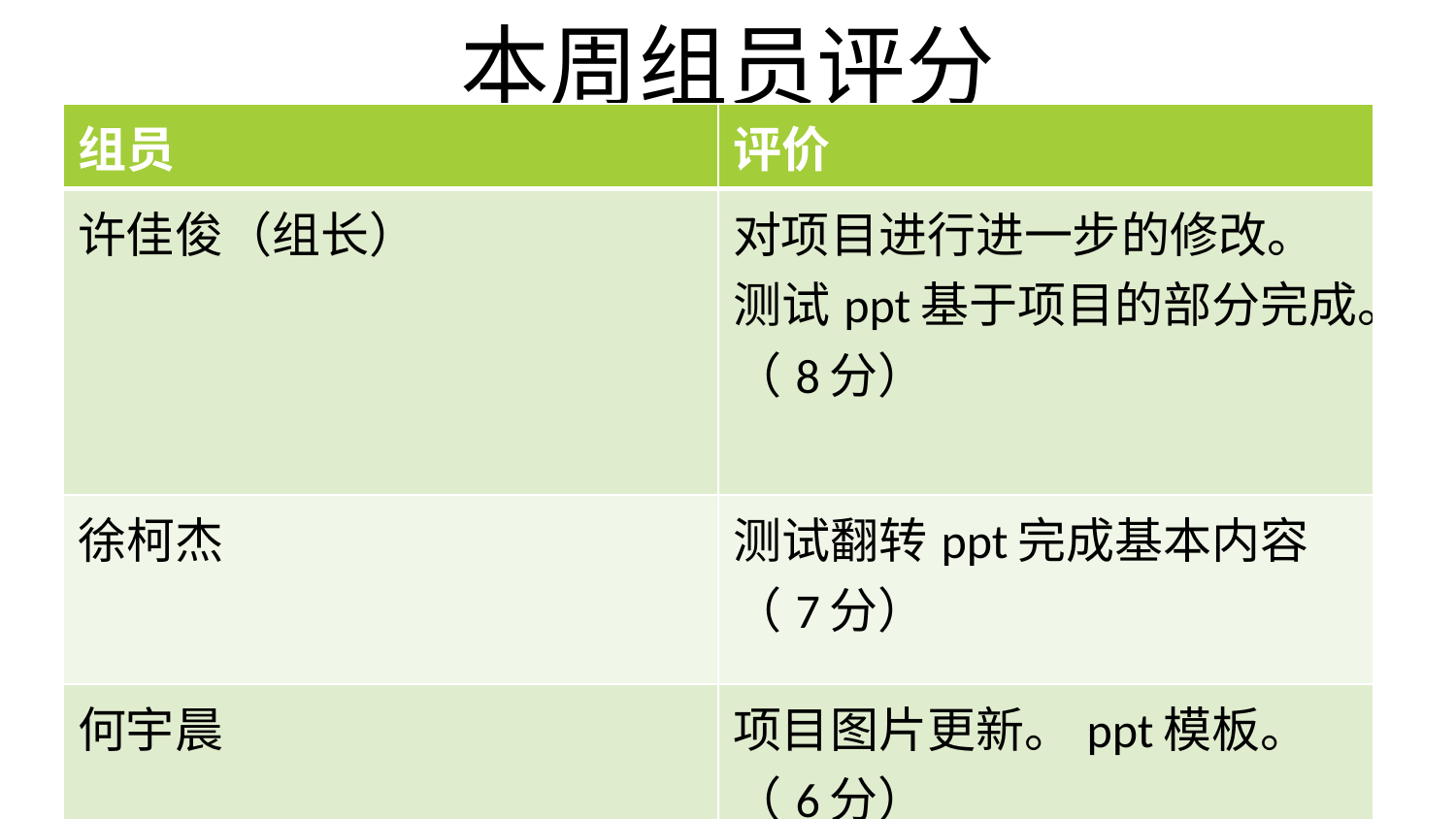

# 本周组员评分
| 组员 | 评价 |
| --- | --- |
| 许佳俊（组长） | 对项目进行进一步的修改。测试ppt基于项目的部分完成。（8分） |
| 徐柯杰 | 测试翻转ppt完成基本内容（7分） |
| 何宇晨 | 项目图片更新。ppt模板。（6分） |